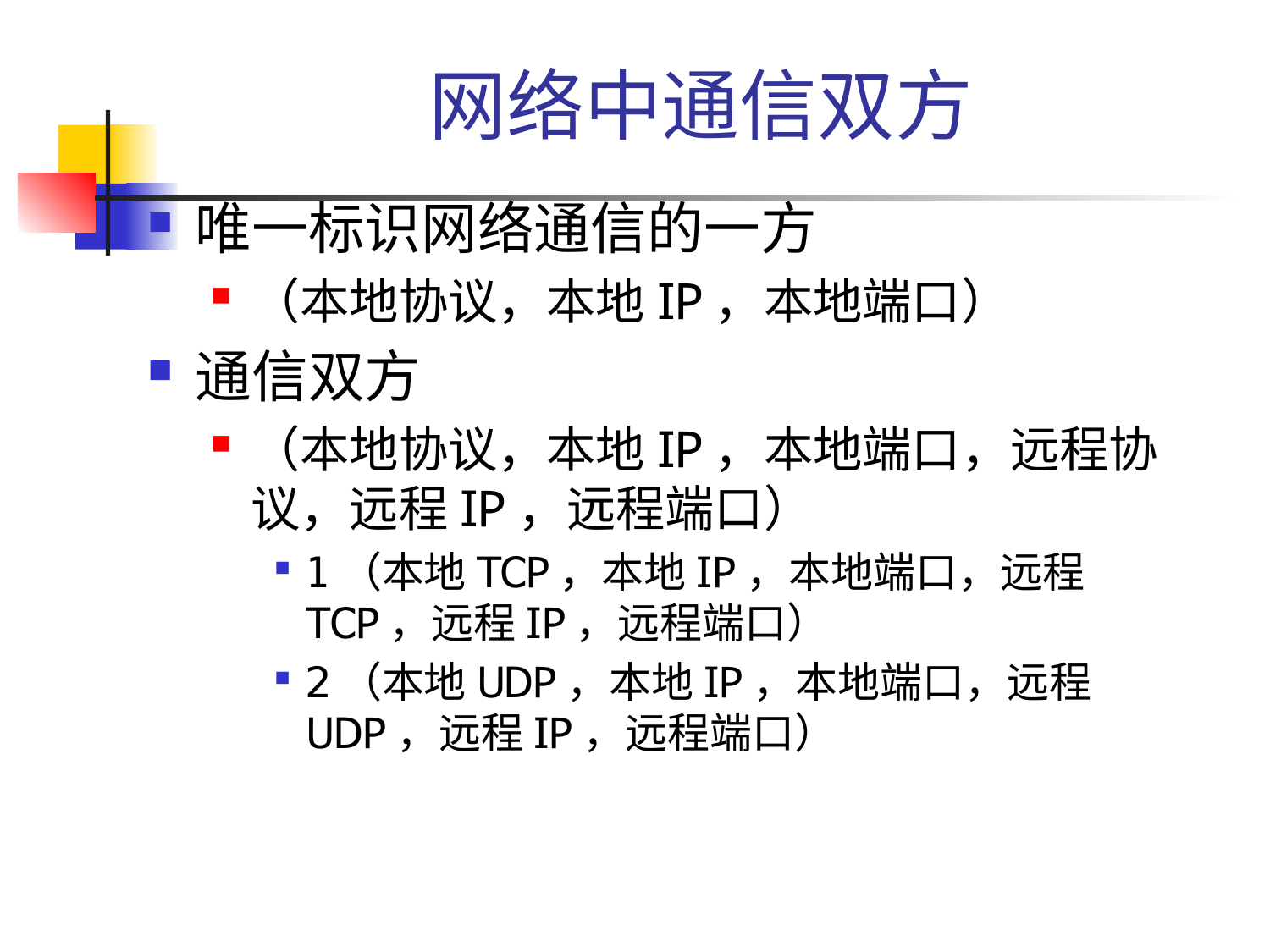

# 网络中通信双方
唯一标识网络通信的一方
（本地协议，本地IP，本地端口）
通信双方
（本地协议，本地IP，本地端口，远程协议，远程IP，远程端口）
1（本地TCP，本地IP，本地端口，远程TCP，远程IP，远程端口）
2（本地UDP，本地IP，本地端口，远程UDP，远程IP，远程端口）